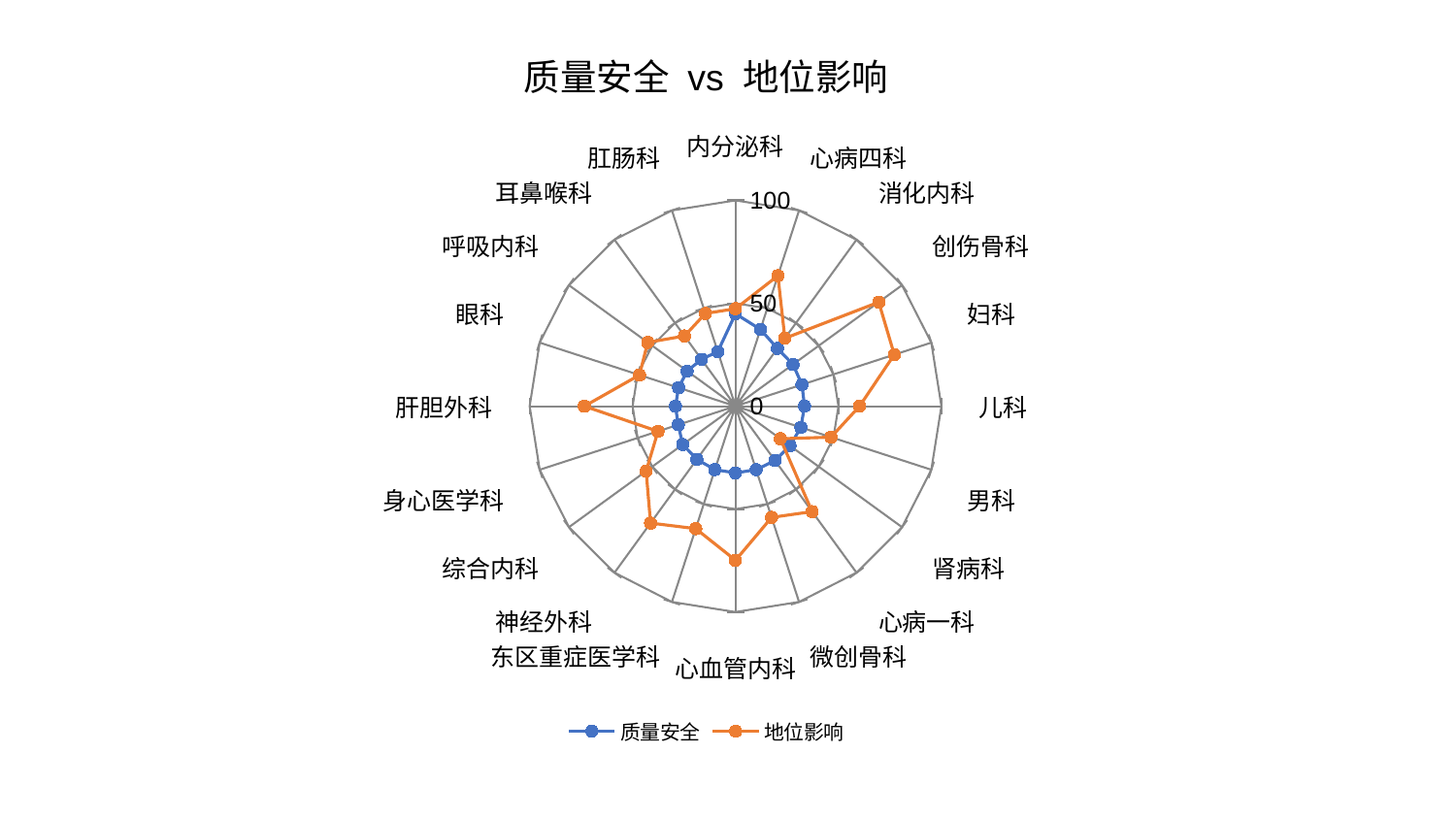

### Chart: 质量安全 vs 地位影响

| Category | 质量安全 | 地位影响 |
|---|---|---|
| 内分泌科 | 44.92404594241911 | 47.373997844668516 |
| 心病四科 | 39.245720249928695 | 66.67875825180764 |
| 消化内科 | 34.6754103253369 | 40.78051908419087 |
| 创伤骨科 | 34.51754472604117 | 86.00131686397553 |
| 妇科 | 33.940054871574844 | 81.10673620857463 |
| 儿科 | 33.51904138823221 | 60.26070691678134 |
| 男科 | 33.39077904057369 | 48.77554366093198 |
| 肾病科 | 32.731575237055004 | 26.923742296750703 |
| 心病一科 | 32.657979703108246 | 63.34206501811784 |
| 微创骨科 | 32.45326983850201 | 56.81878743980312 |
| 心血管内科 | 32.43828941032196 | 74.87455407181487 |
| 东区重症医学科 | 32.4115476560669 | 62.56687910367206 |
| 神经外科 | 31.94648026194499 | 70.21432869175572 |
| 综合内科 | 31.714042912695607 | 53.65630088434131 |
| 身心医学科 | 29.264643873644808 | 39.593651838289624 |
| 肝胆外科 | 29.17740920100876 | 73.41075341236711 |
| 眼科 | 29.076099163904882 | 49.03711031710219 |
| 呼吸内科 | 29.043234004773705 | 52.73162972835481 |
| 耳鼻喉科 | 28.178576892155228 | 42.16749159225581 |
| 肛肠科 | 27.85727627319409 | 47.37202111408549 |
12